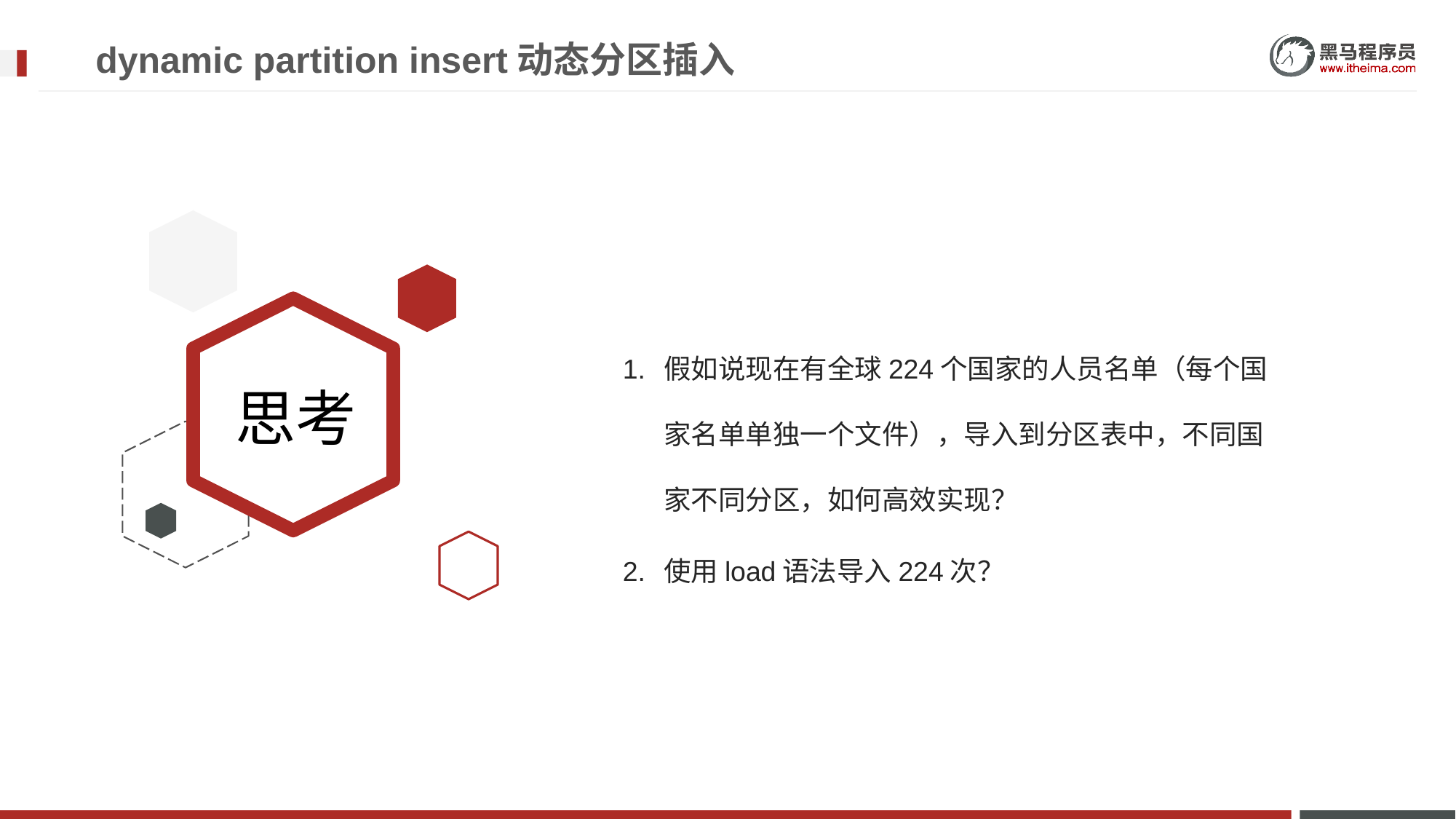

# dynamic partition insert动态分区插入
假如说现在有全球224个国家的人员名单（每个国家名单单独一个文件），导入到分区表中，不同国家不同分区，如何高效实现？
使用load语法导入224次？